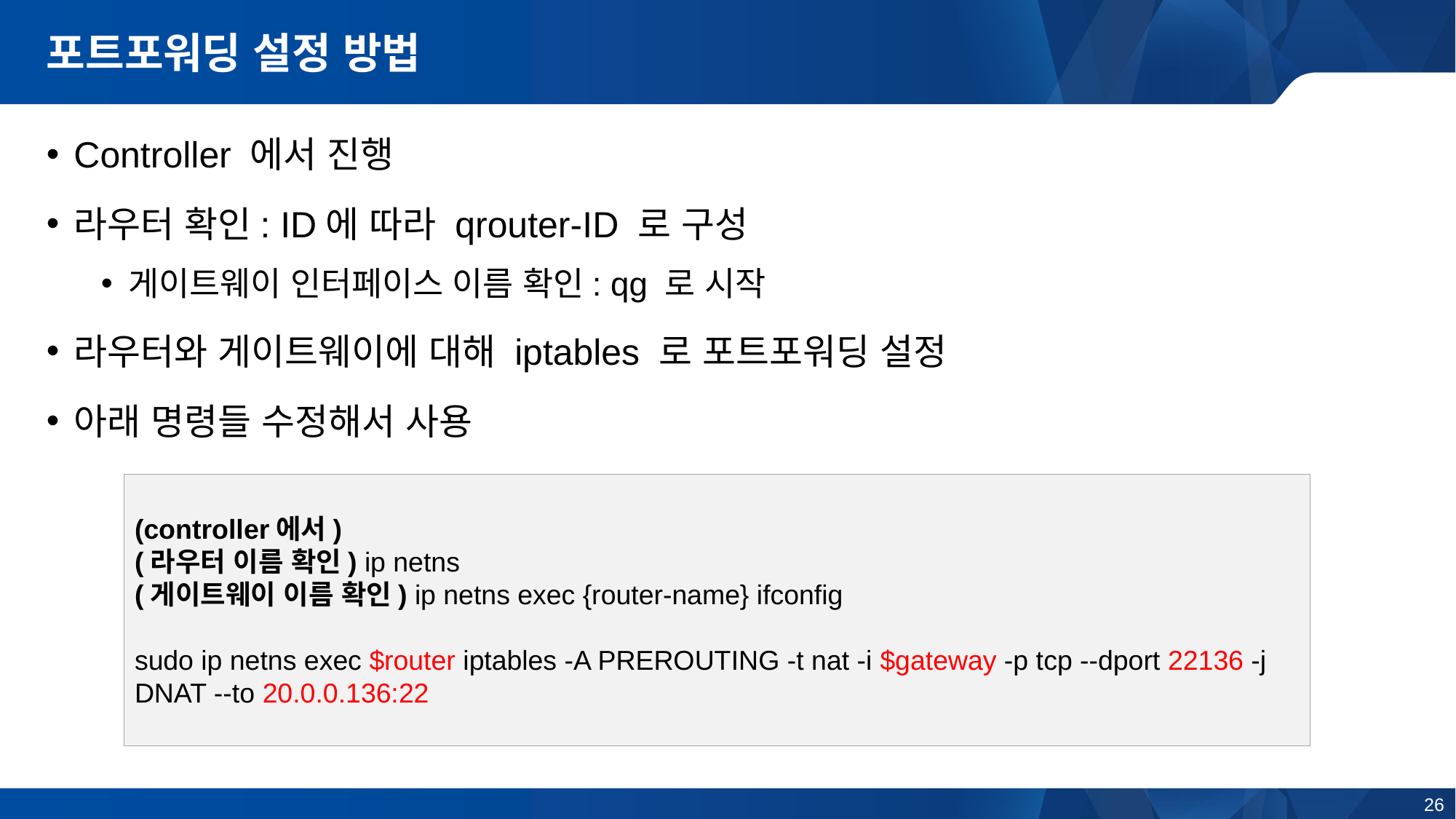

# 포트포워딩 설정 방법
Controller 에서 진행
라우터 확인: ID에 따라 qrouter-ID 로 구성
게이트웨이 인터페이스 이름 확인: qg 로 시작
라우터와 게이트웨이에 대해 iptables 로 포트포워딩 설정
아래 명령들 수정해서 사용

(controller에서)
(라우터 이름 확인) ip netns
(게이트웨이 이름 확인) ip netns exec {router-name} ifconfig

sudo ip netns exec $router iptables -A PREROUTING -t nat -i $gateway -p tcp --dport 22136 -j DNAT --to 20.0.0.136:22
26